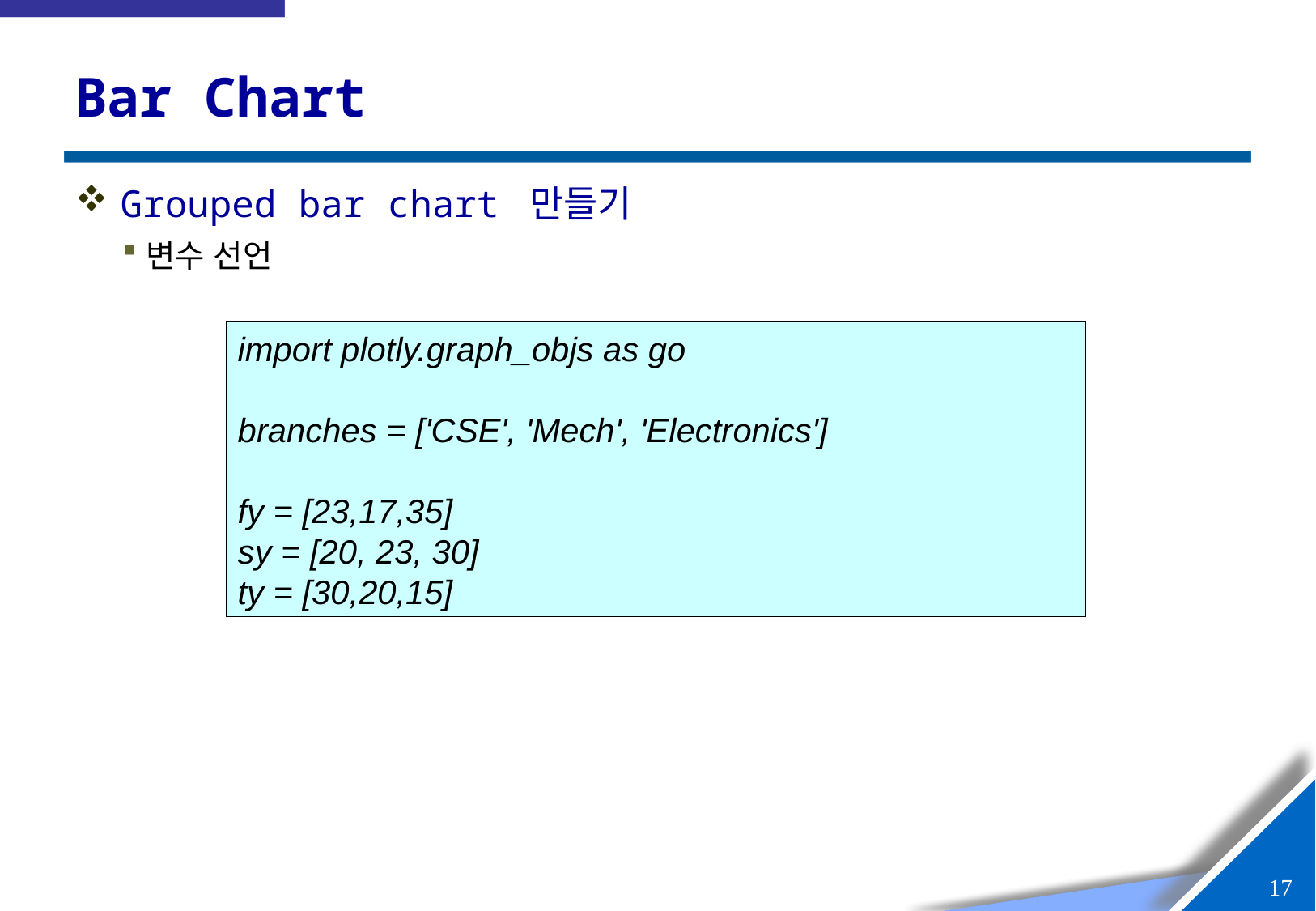

# Bar Chart
Grouped bar chart 만들기
변수 선언
import plotly.graph_objs as go

branches = ['CSE', 'Mech', 'Electronics']

fy = [23,17,35]
sy = [20, 23, 30]
ty = [30,20,15]
17